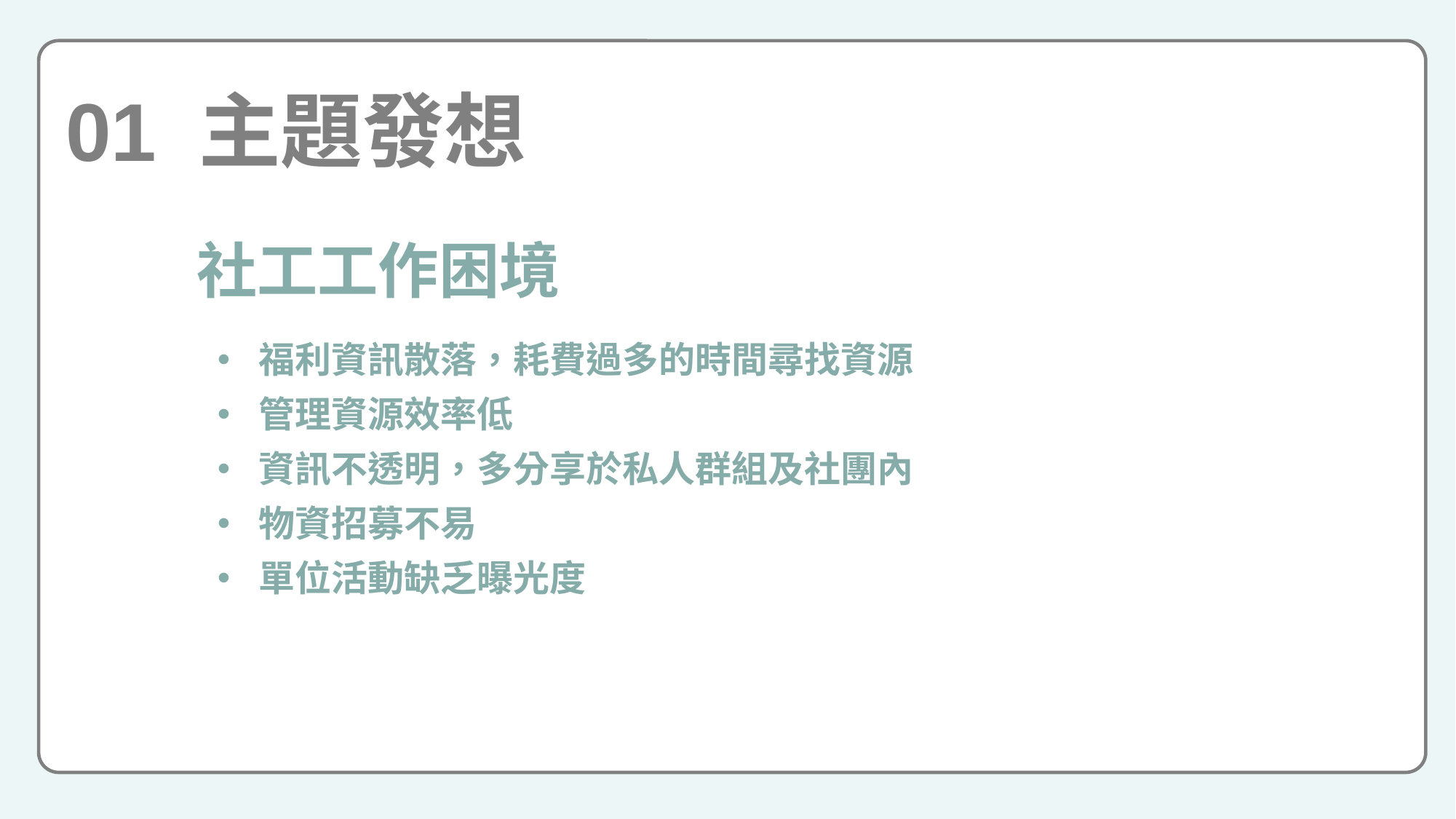

# 01 主題發想
社工工作困境
福利資訊散落，耗費過多的時間尋找資源
管理資源效率低
資訊不透明，多分享於私人群組及社團內
物資招募不易
單位活動缺乏曝光度